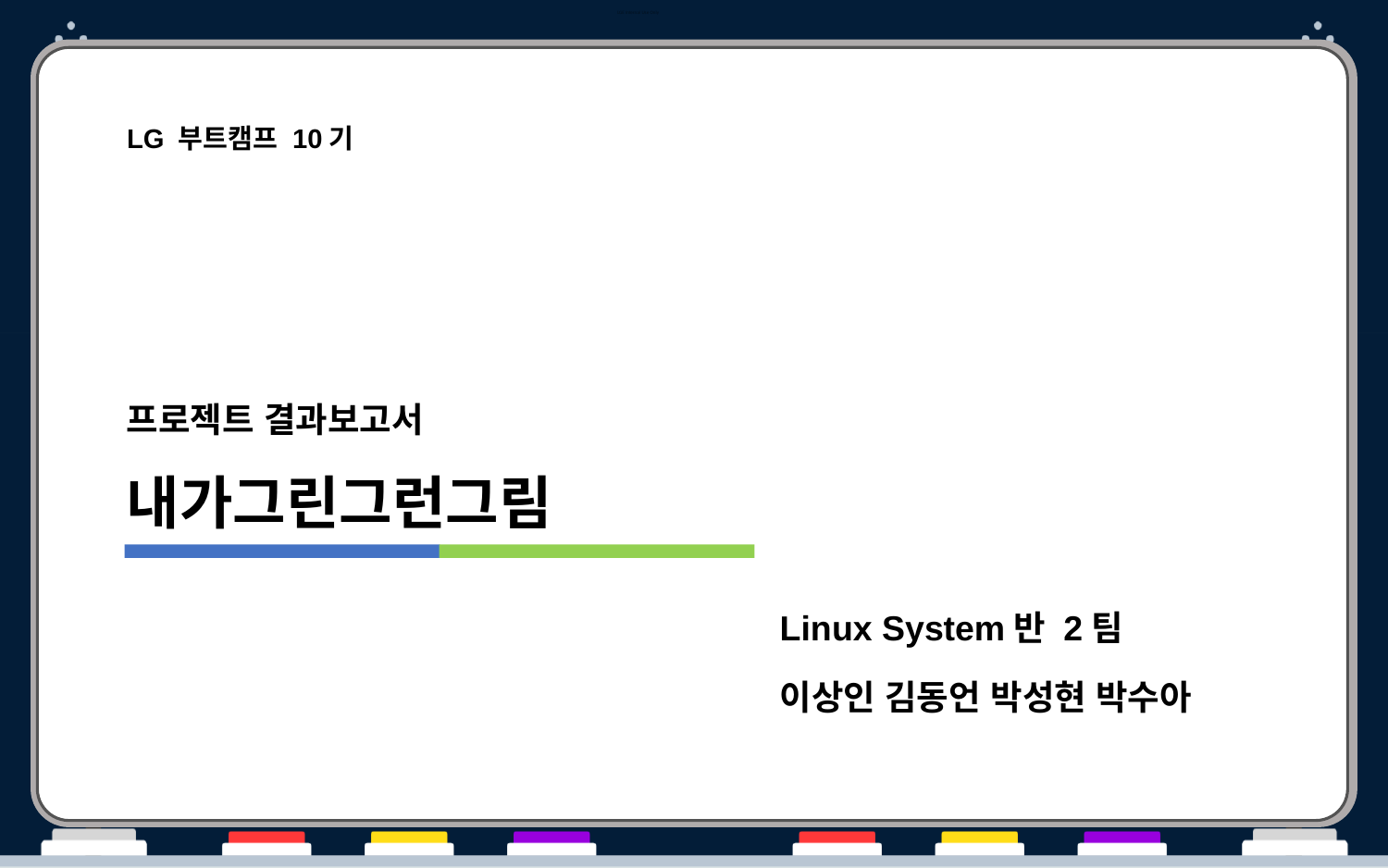

LG 부트캠프 10기
프로젝트 결과보고서

내가그린그런그림

Linux System반 2팀

이상인 김동언 박성현 박수아